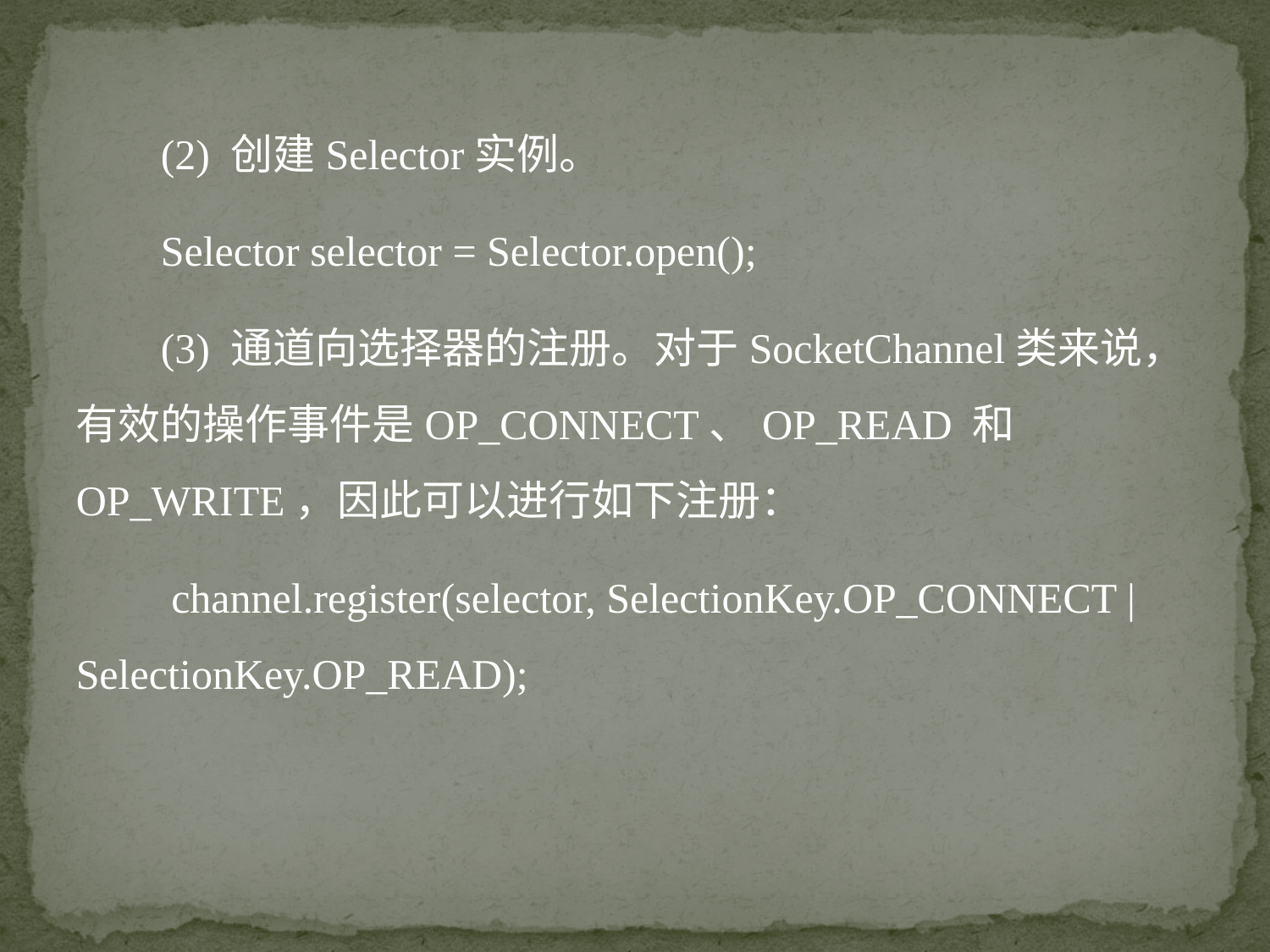

(2) 创建Selector实例。
        Selector selector = Selector.open();
        (3) 通道向选择器的注册。对于SocketChannel类来说，有效的操作事件是OP_CONNECT、OP_READ 和 OP_WRITE，因此可以进行如下注册：
         channel.register(selector, SelectionKey.OP_CONNECT | SelectionKey.OP_READ);